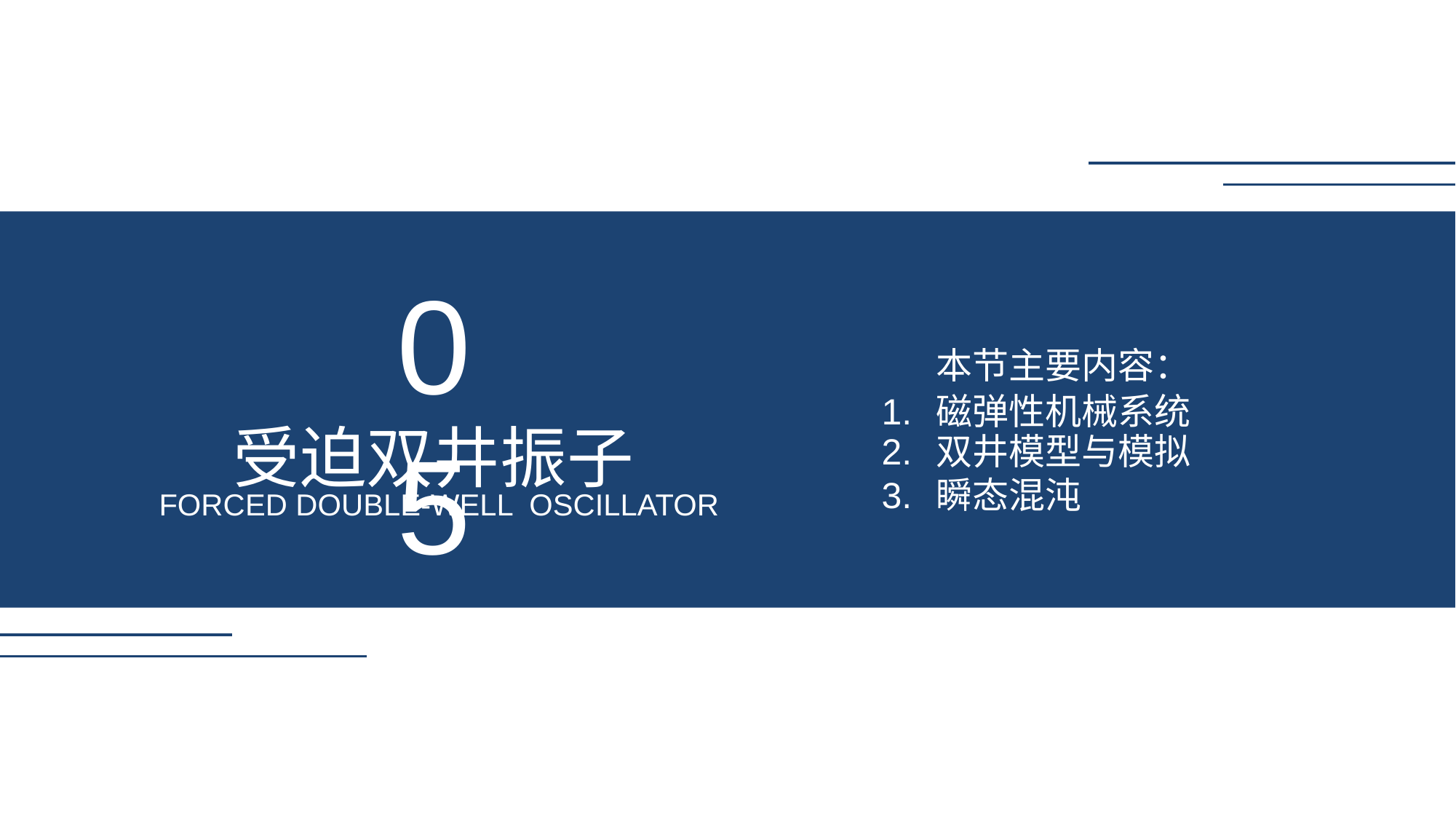

05
受迫双井振子
FORCED DOUBLE-WELL  OSCILLATOR
本节主要内容：
磁弹性机械系统

双井模型与模拟
瞬态混沌
36